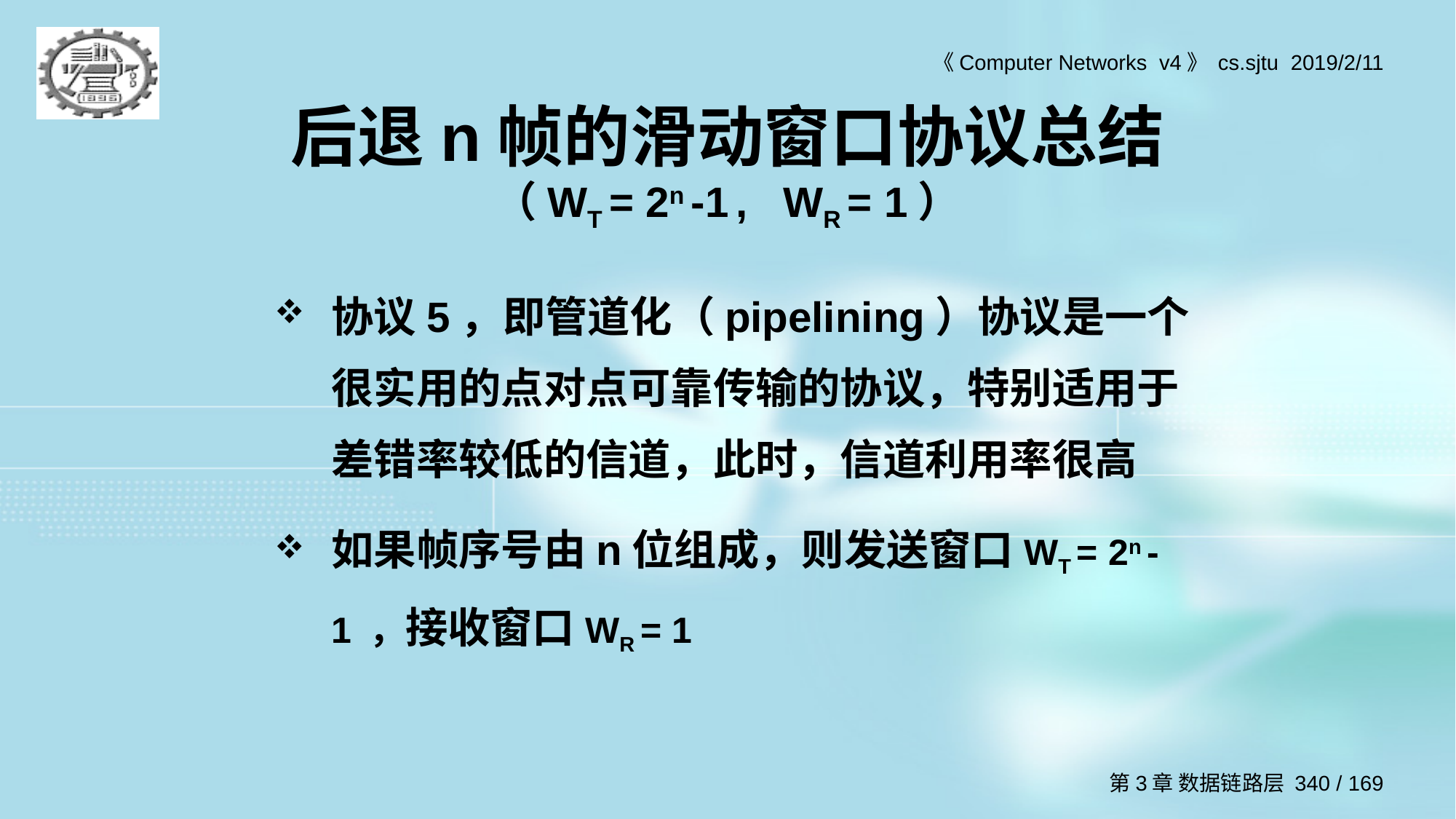

# 后退n帧的滑动窗口协议总结 （WT = 2n -1 ,   WR = 1）
协议5，即管道化（pipelining）协议是一个很实用的点对点可靠传输的协议，特别适用于差错率较低的信道，此时，信道利用率很高
如果帧序号由n位组成，则发送窗口WT = 2n -1 ，接收窗口WR = 1